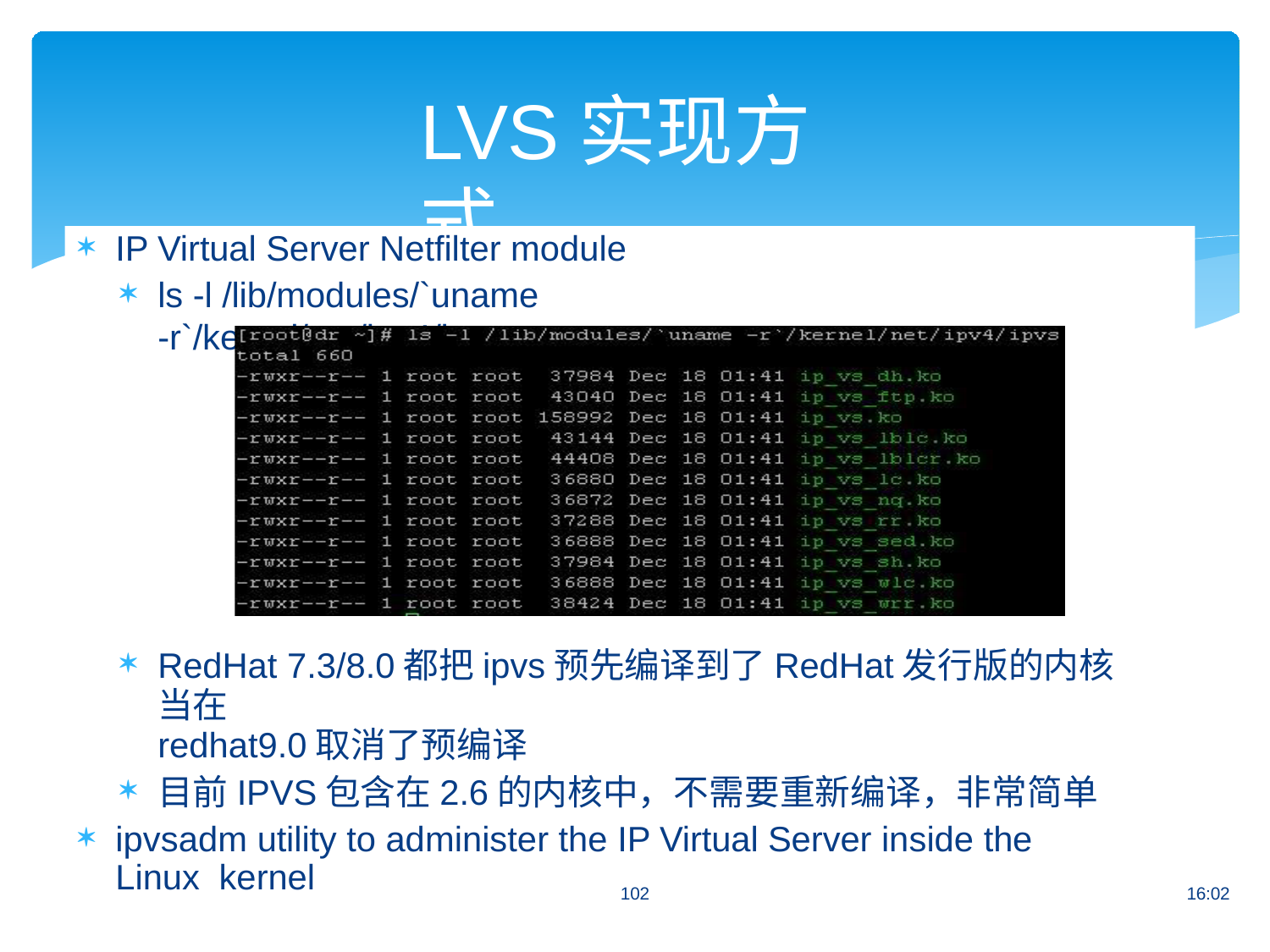

# LVS实现方式
IP Virtual Server Netfilter module
ls -l /lib/modules/`uname -r`/kernel/net/ipv4/ipvs

RedHat 7.3/8.0都把ipvs预先编译到了RedHat发行版的内核当在
redhat9.0取消了预编译
目前IPVS包含在2.6的内核中，不需要重新编译，非常简单
ipvsadm utility to administer the IP Virtual Server inside the Linux  kernel
102
16:02